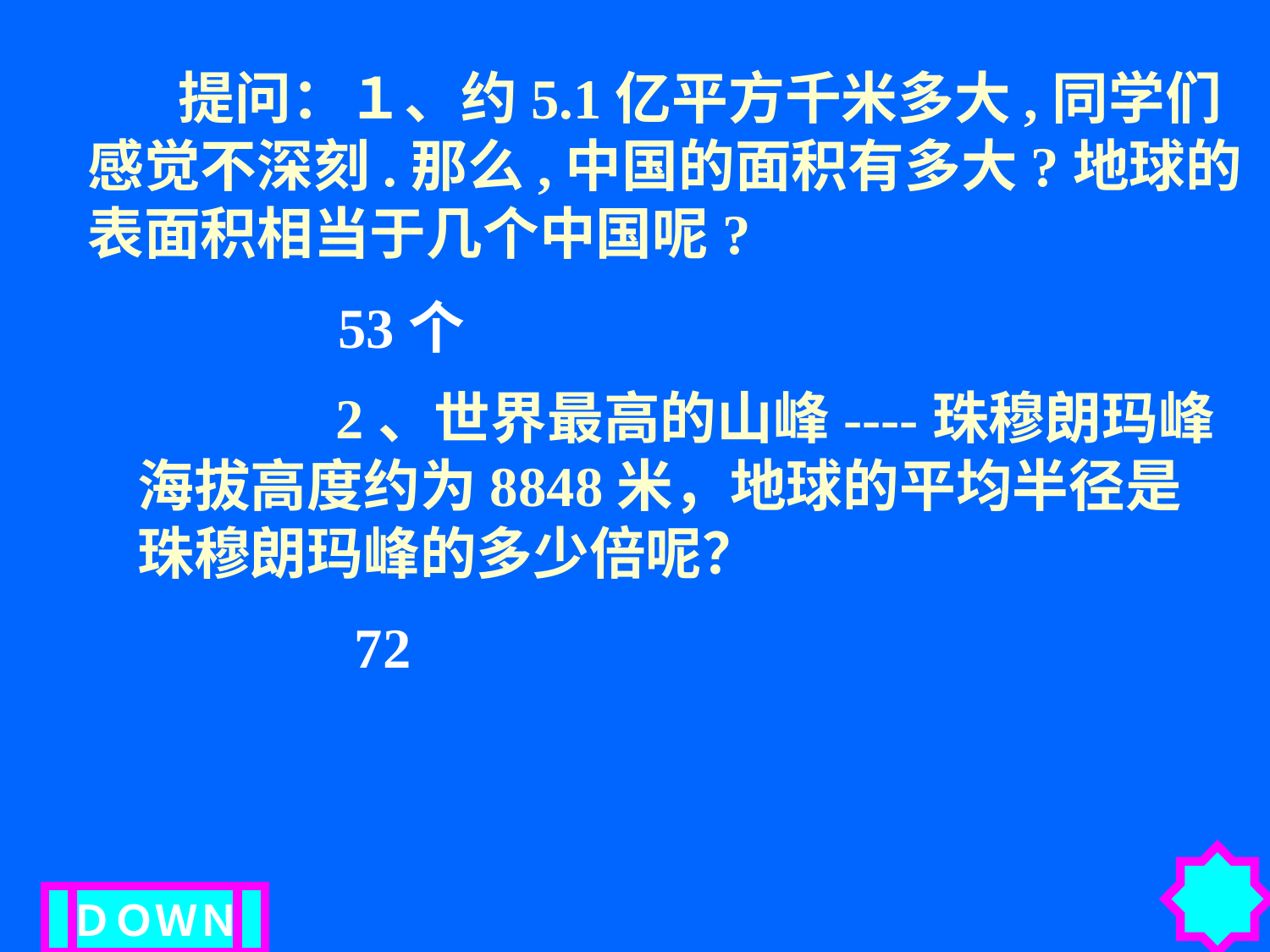

提问：１、约5.1亿平方千米多大,同学们感觉不深刻.那么,中国的面积有多大?地球的表面积相当于几个中国呢?

53个
              2、世界最高的山峰----珠穆朗玛峰
海拔高度约为8848米，地球的平均半径是
珠穆朗玛峰的多少倍呢？
72

ＤＯＷＮ